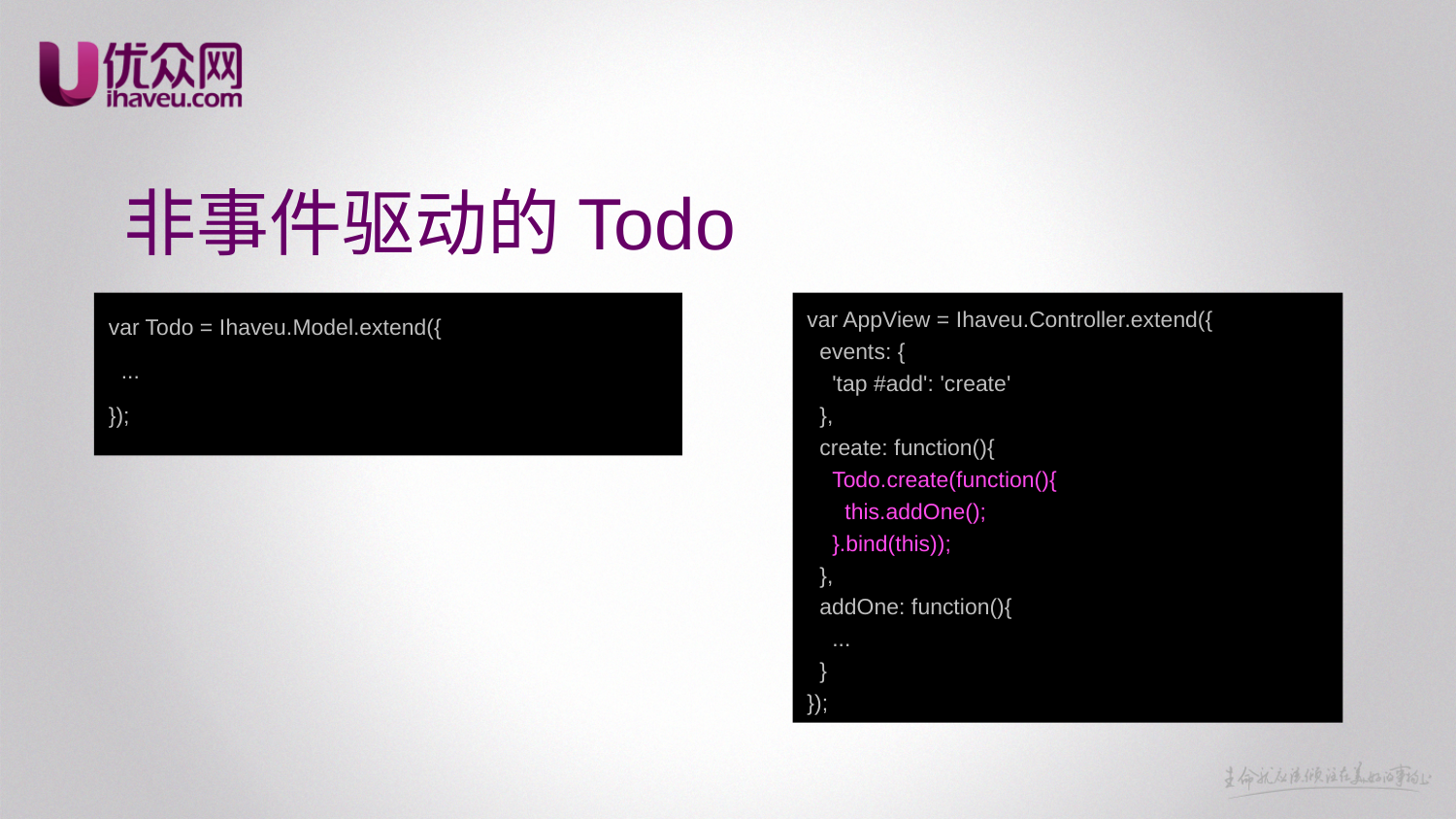

# 非事件驱动的Todo
var Todo = Ihaveu.Model.extend({
  ...
});
var AppView = Ihaveu.Controller.extend({
  events: {
    'tap #add': 'create'
  },
  create: function(){
    Todo.create(function(){
      this.addOne();
    }.bind(this));
  },
  addOne: function(){
    ...
  }
});